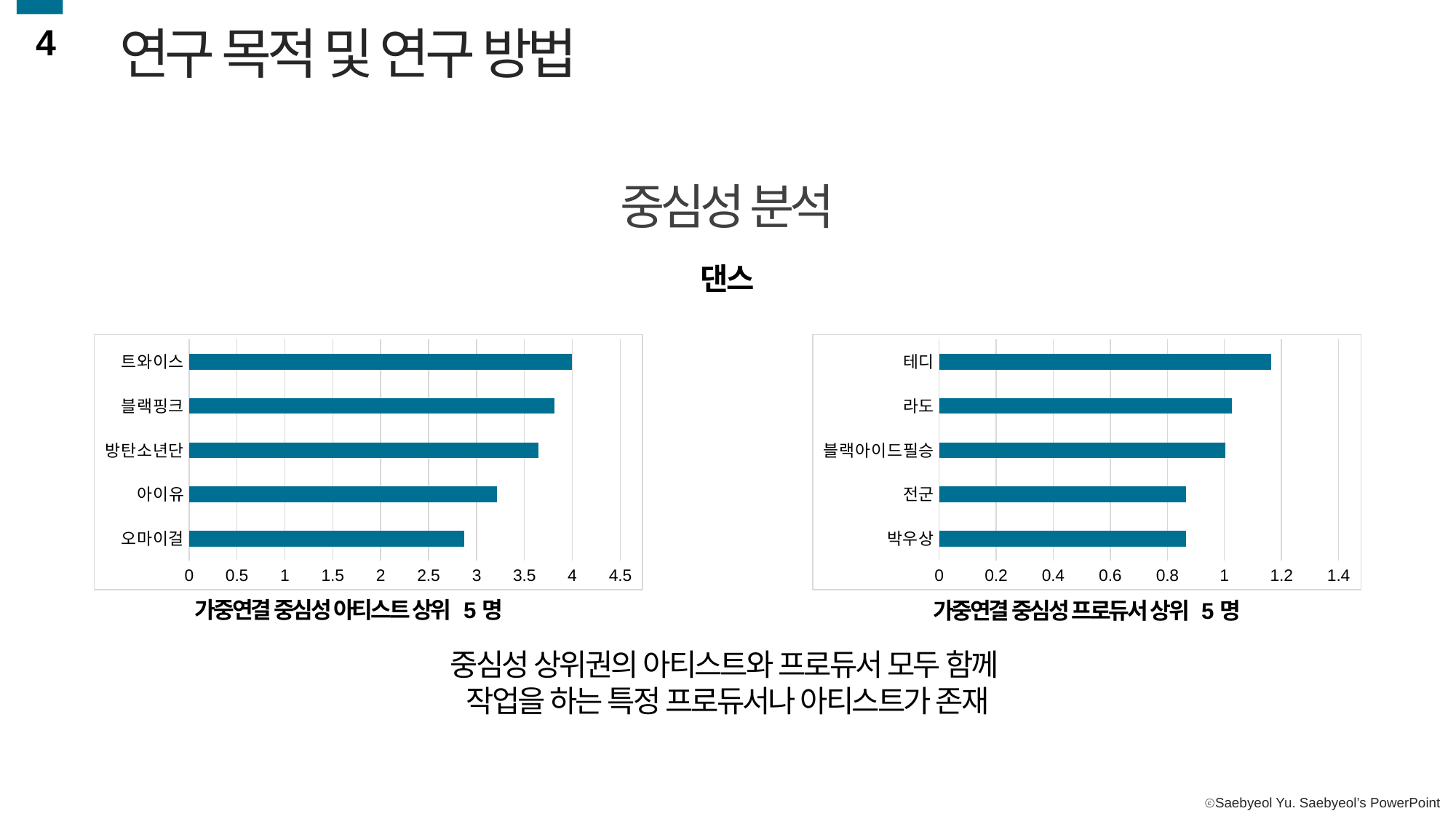

4
연구 목적 및 연구 방법
중심성 분석
댄스

### Chart

| Category | Artist Weighted Degree |
|---|---|
| 오마이걸 | 2.872891 |
| 아이유 | 3.2109455 |
| 방탄소년단 | 3.6502295 |
| 블랙핑크 | 3.8158416 |
| 트와이스 | 3.9928518 |

### Chart

| Category | Artist Weighted Degree |
|---|---|
| 박우상 | 0.8654695 |
| 전군 | 0.8657772 |
| 블랙아이드필승 | 1.0033905 |
| 라도 | 1.0266204 |
| 테디 | 1.1639268 |
가중연결 중심성 아티스트 상위 5명
가중연결 중심성 프로듀서 상위 5명
중심성 상위권의 아티스트와 프로듀서 모두 함께
작업을 하는 특정 프로듀서나 아티스트가 존재